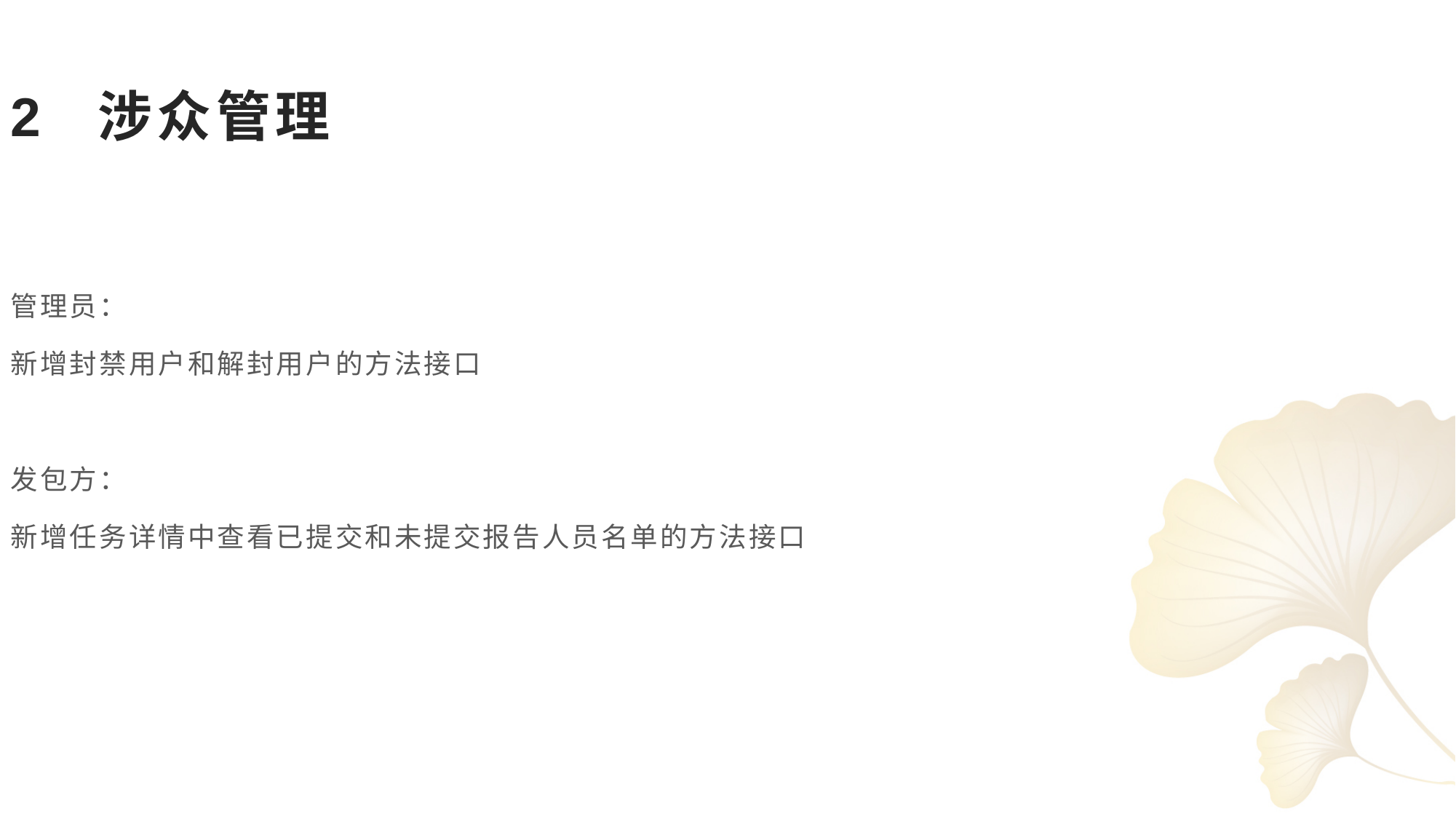

2  涉众管理
管理员：
新增封禁用户和解封用户的方法接口

发包方：
新增任务详情中查看已提交和未提交报告人员名单的方法接口